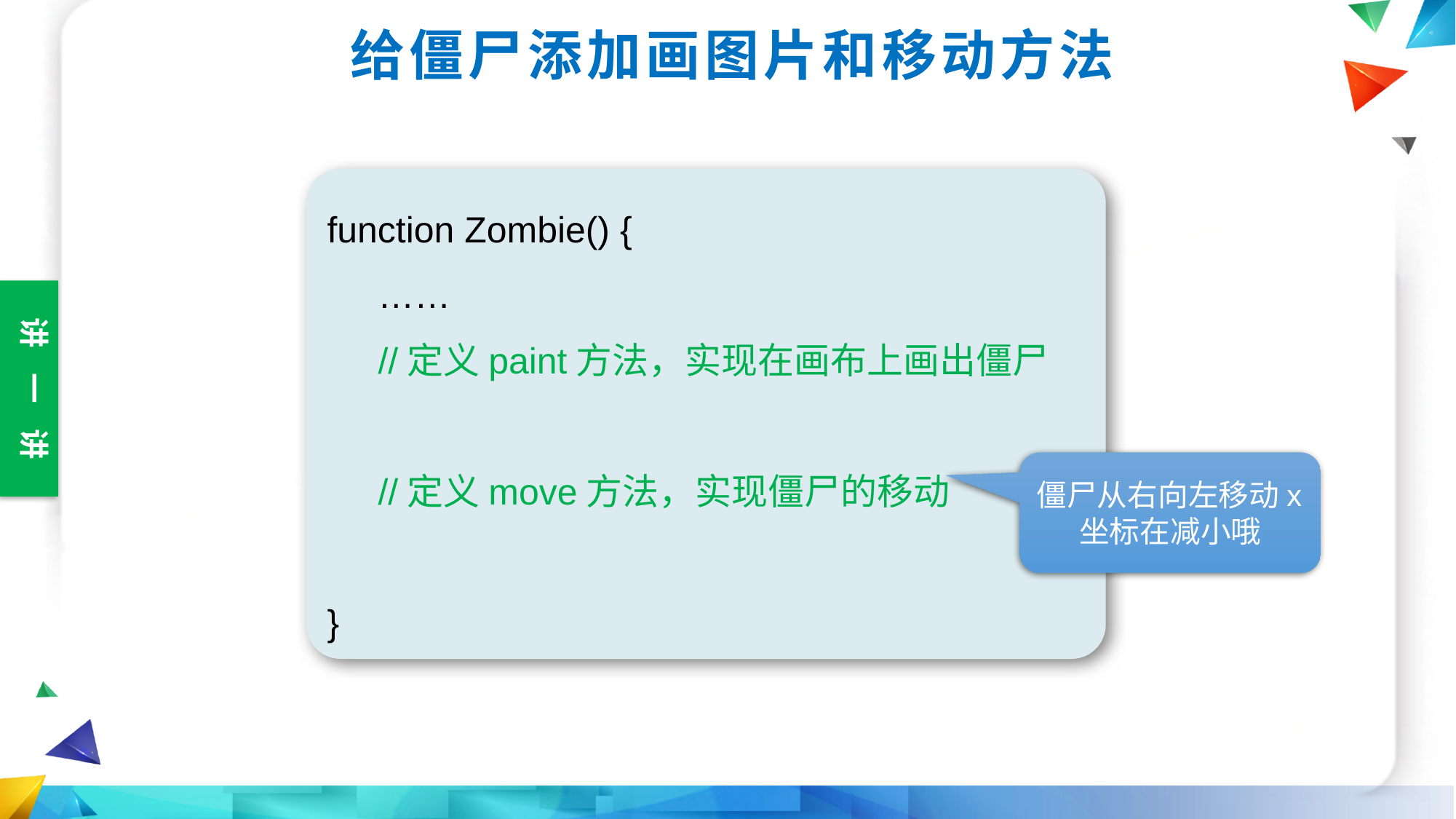

给僵尸添加画图片和移动方法
function Zombie() {
     ……
     //定义paint方法，实现在画布上画出僵尸

     //定义move方法，实现僵尸的移动

}
僵尸从右向左移动x坐标在减小哦